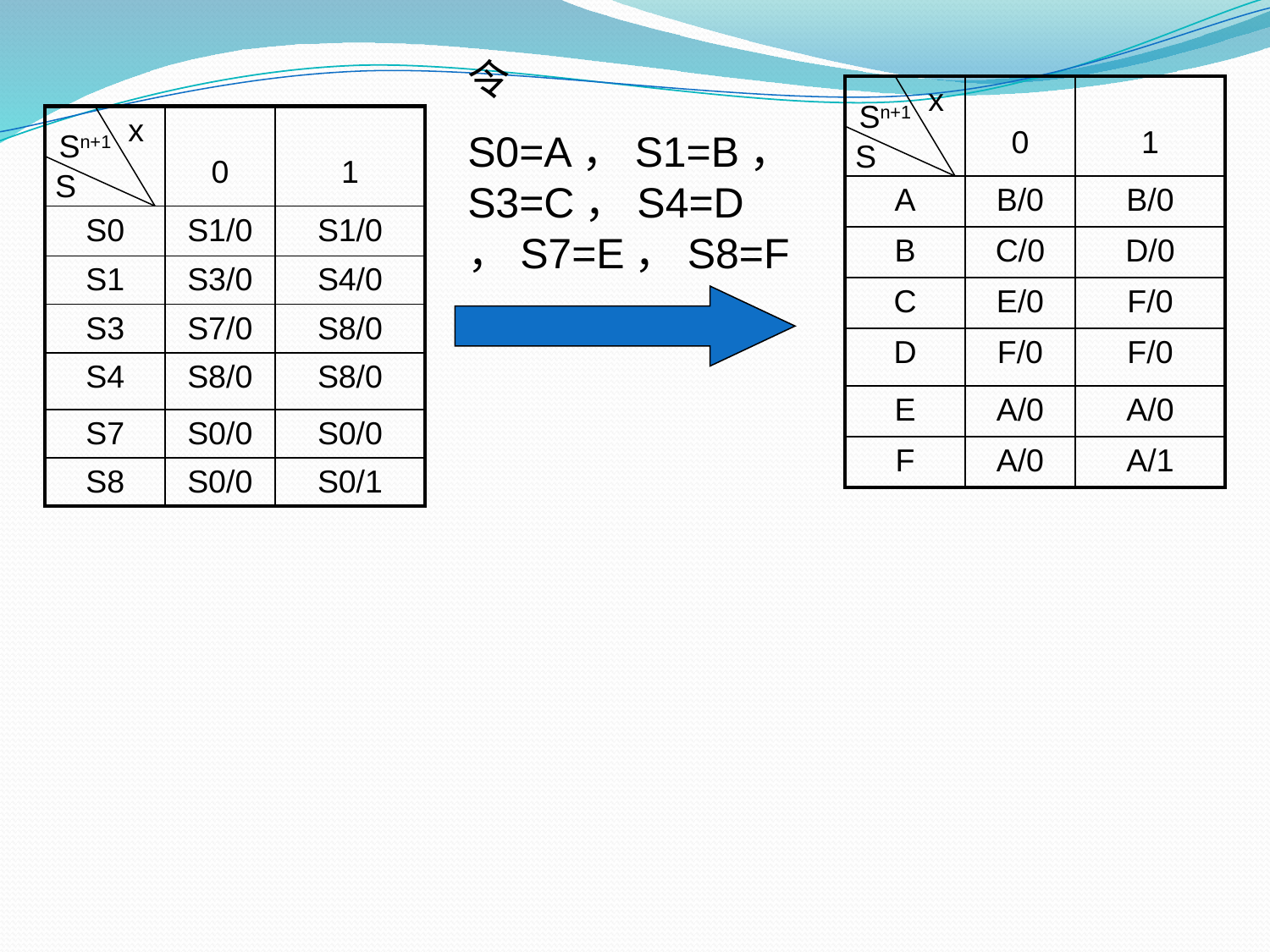

令
S0=A，S1=B，S3=C，S4=D，S7=E，S8=F
| x | 0 | 1 |
| --- | --- | --- |
| A | B/0 | B/0 |
| B | C/0 | D/0 |
| C | E/0 | F/0 |
| D | F/0 | F/0 |
| E | A/0 | A/0 |
| F | A/0 | A/1 |

Sn+1
| x | 0 | 1 |
| --- | --- | --- |
| S0 | S1/0 | S1/0 |
| S1 | S3/0 | S4/0 |
| S3 | S7/0 | S8/0 |
| S4 | S8/0 | S8/0 |
| S7 | S0/0 | S0/0 |
| S8 | S0/0 | S0/1 |

Sn+1

S

S